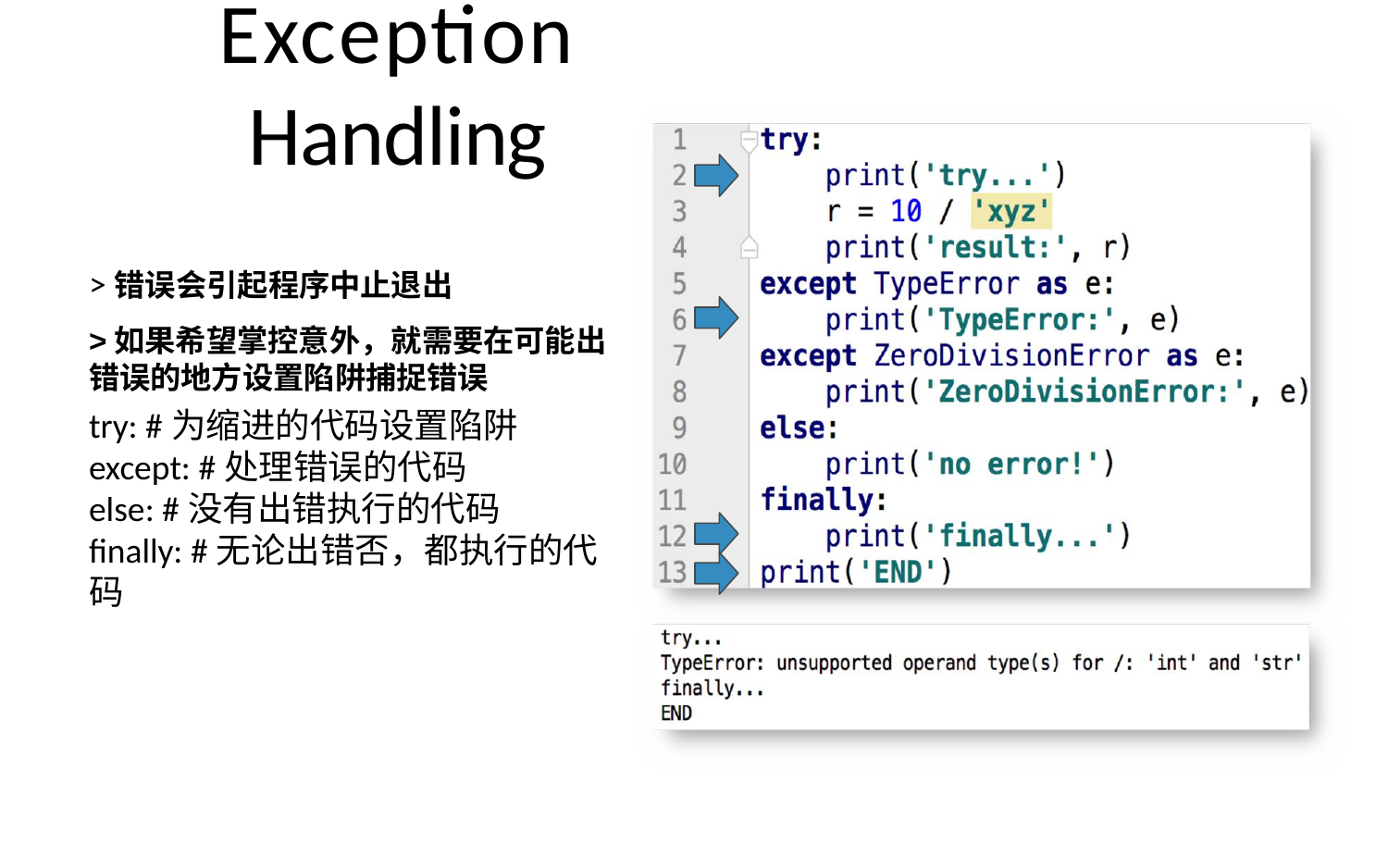

# Exception Handling

>错误会引起程序中止退出
>如果希望掌控意外，就需要在可能出错误的地方设置陷阱捕捉错误
try: #为缩进的代码设置陷阱
except: #处理错误的代码
else: #没有出错执行的代码
finally: #无论出错否，都执行的代码